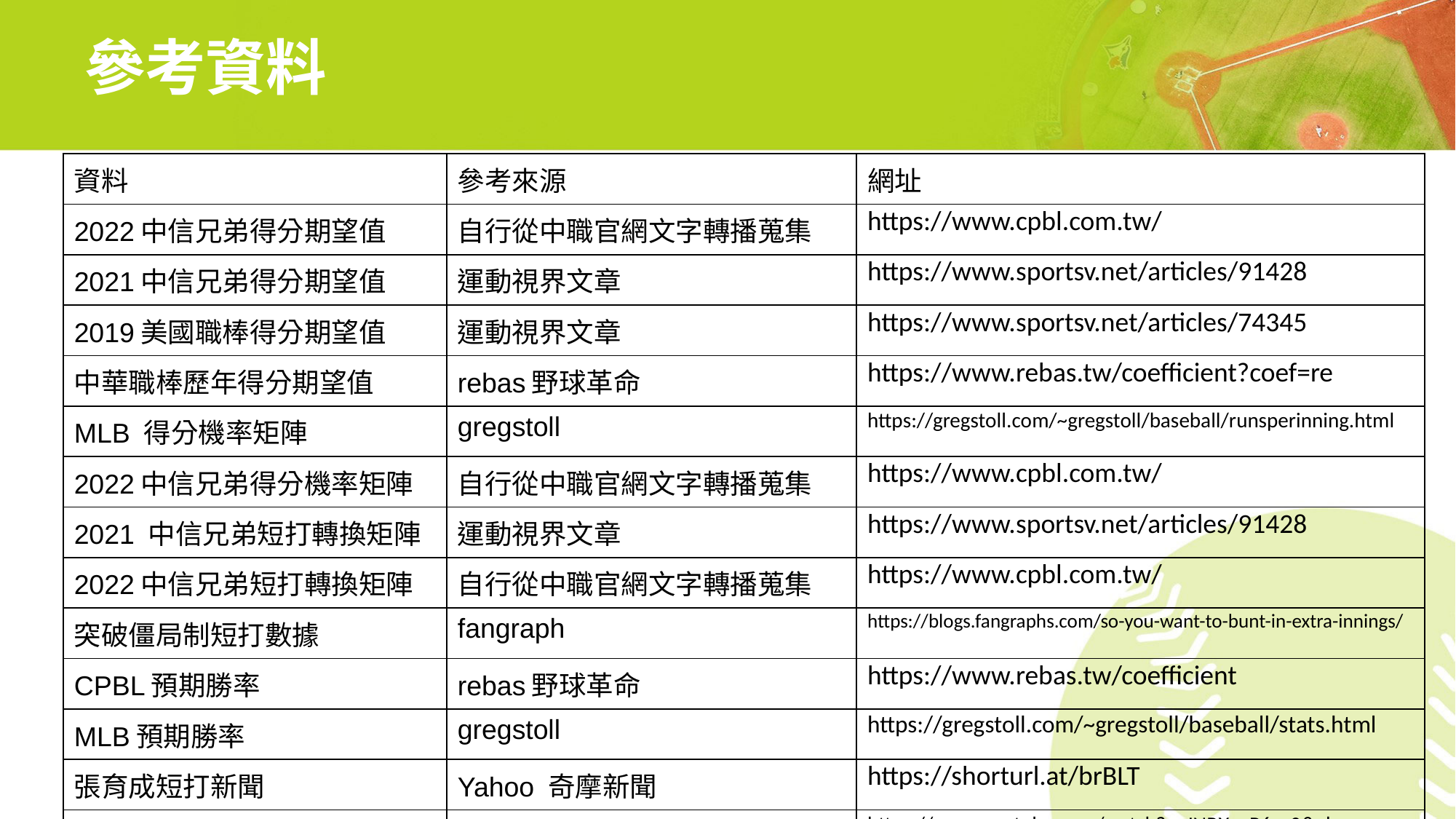

# 參考資料
| 資料 | 參考來源 | 網址 |
| --- | --- | --- |
| 2022中信兄弟得分期望值 | 自行從中職官網文字轉播蒐集 | https://www.cpbl.com.tw/ |
| 2021中信兄弟得分期望值 | 運動視界文章 | https://www.sportsv.net/articles/91428 |
| 2019美國職棒得分期望值 | 運動視界文章 | https://www.sportsv.net/articles/74345 |
| 中華職棒歷年得分期望值 | rebas野球革命 | https://www.rebas.tw/coefficient?coef=re |
| MLB 得分機率矩陣 | gregstoll | https://gregstoll.com/~gregstoll/baseball/runsperinning.html |
| 2022中信兄弟得分機率矩陣 | 自行從中職官網文字轉播蒐集 | https://www.cpbl.com.tw/ |
| 2021 中信兄弟短打轉換矩陣 | 運動視界文章 | https://www.sportsv.net/articles/91428 |
| 2022中信兄弟短打轉換矩陣 | 自行從中職官網文字轉播蒐集 | https://www.cpbl.com.tw/ |
| 突破僵局制短打數據 | fangraph | https://blogs.fangraphs.com/so-you-want-to-bunt-in-extra-innings/ |
| CPBL預期勝率 | rebas野球革命 | https://www.rebas.tw/coefficient |
| MLB預期勝率 | gregstoll | https://gregstoll.com/~gregstoll/baseball/stats.html |
| 張育成短打新聞 | Yahoo 奇摩新聞 | https://shorturl.at/brBLT |
| WBC日本墨西哥新聞 | Elta 體育新聞 | https://www.youtube.com/watch?v=JNRXcqP6uz0&ab\_ |
| 村上柏融留言截圖 | 三立體育新聞 | https://www.setn.com/News.aspx?NewsID=1268972 |